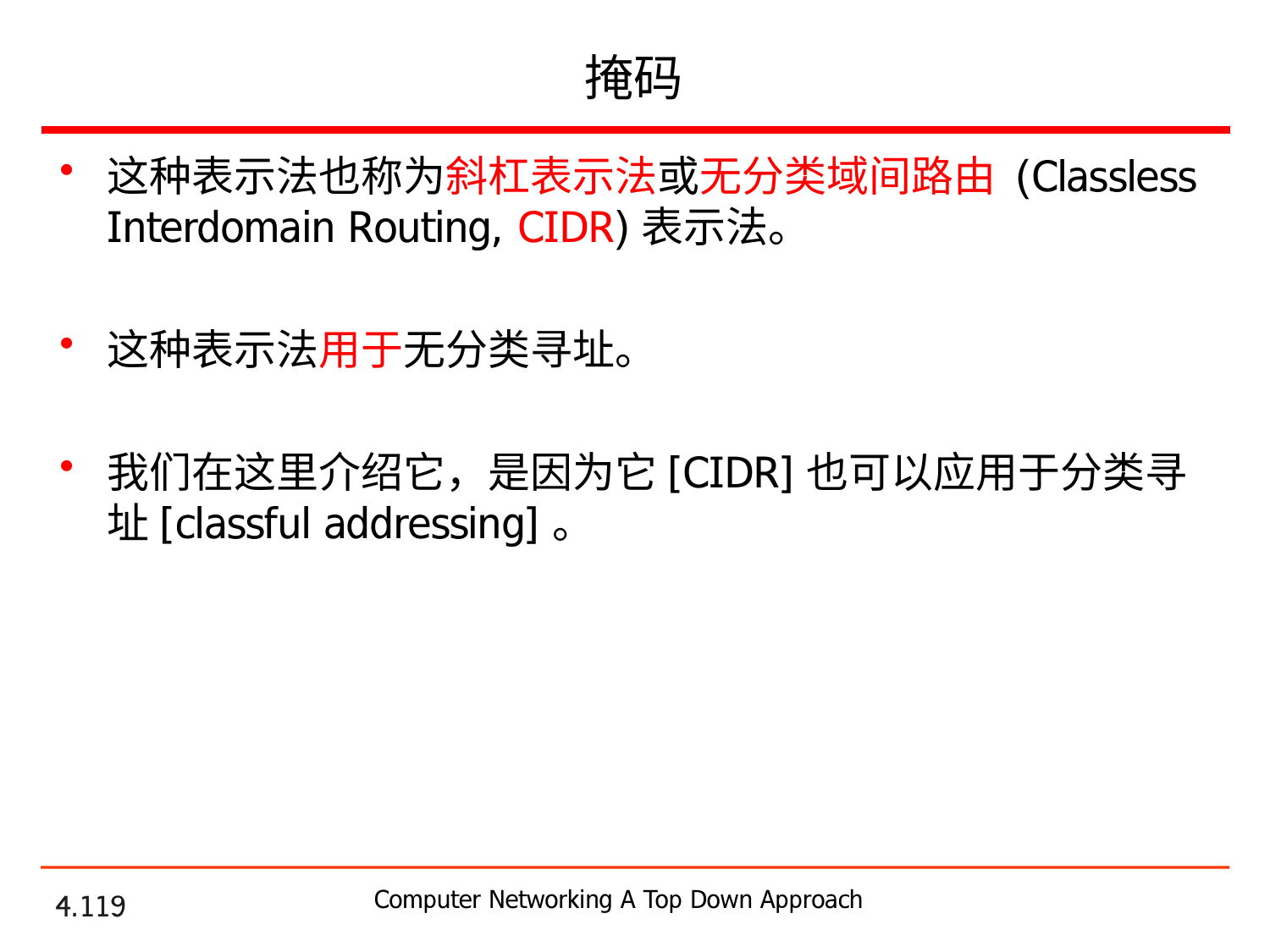

# 掩码
这种表示法也称为斜杠表示法或无分类域间路由 (Classless Interdomain Routing, CIDR)表示法。

这种表示法用于无分类寻址。

我们在这里介绍它，是因为它[CIDR]也可以应用于分类寻址[classful addressing]。